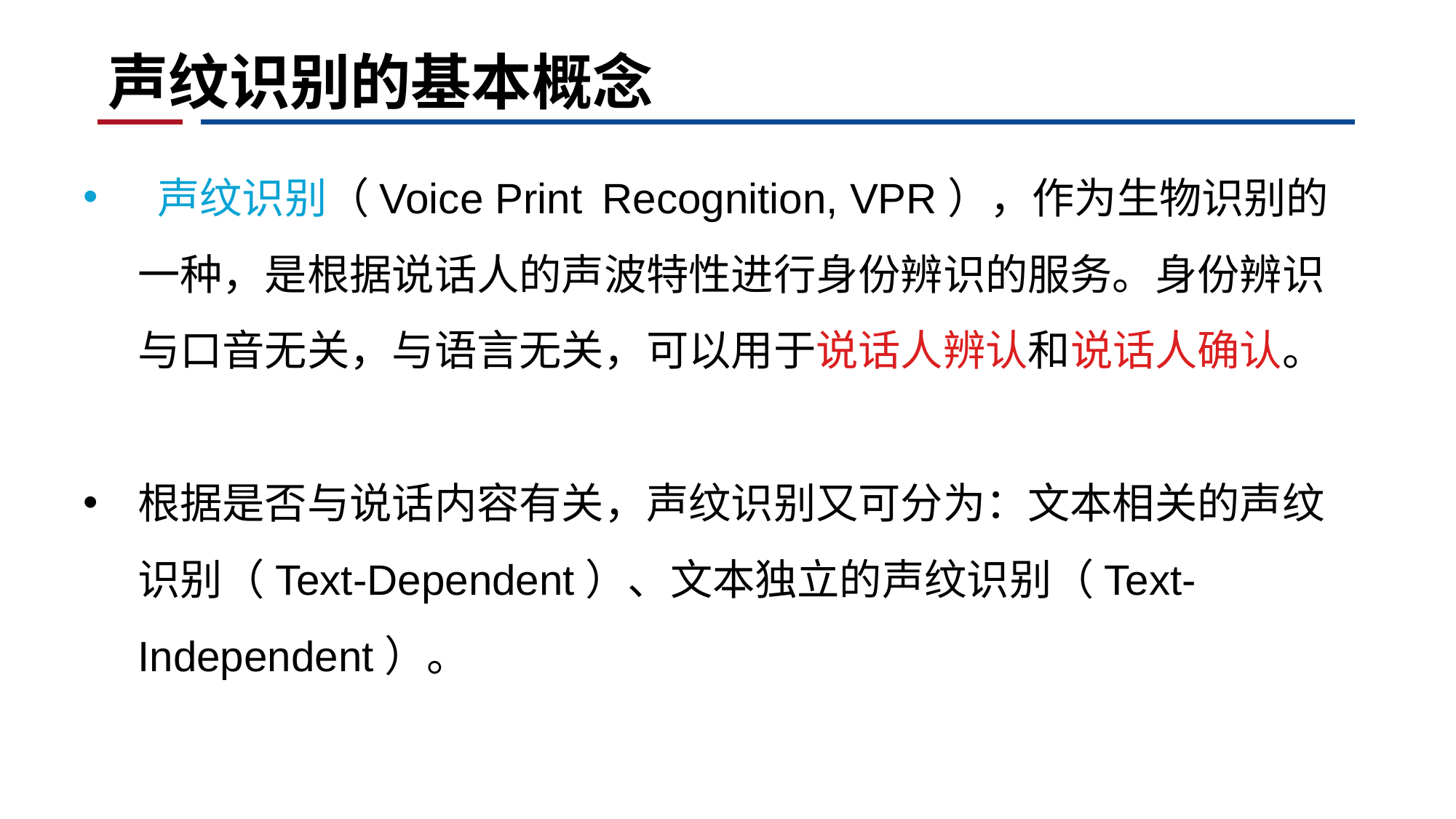

# 声纹识别的基本概念
 声纹识别（Voice Print  Recognition, VPR），作为生物识别的一种，是根据说话人的声波特性进行身份辨识的服务。身份辨识与口音无关，与语言无关，可以用于说话人辨认和说话人确认。

根据是否与说话内容有关，声纹识别又可分为：文本相关的声纹识别（Text-Dependent）、文本独立的声纹识别（Text-Independent）。

39